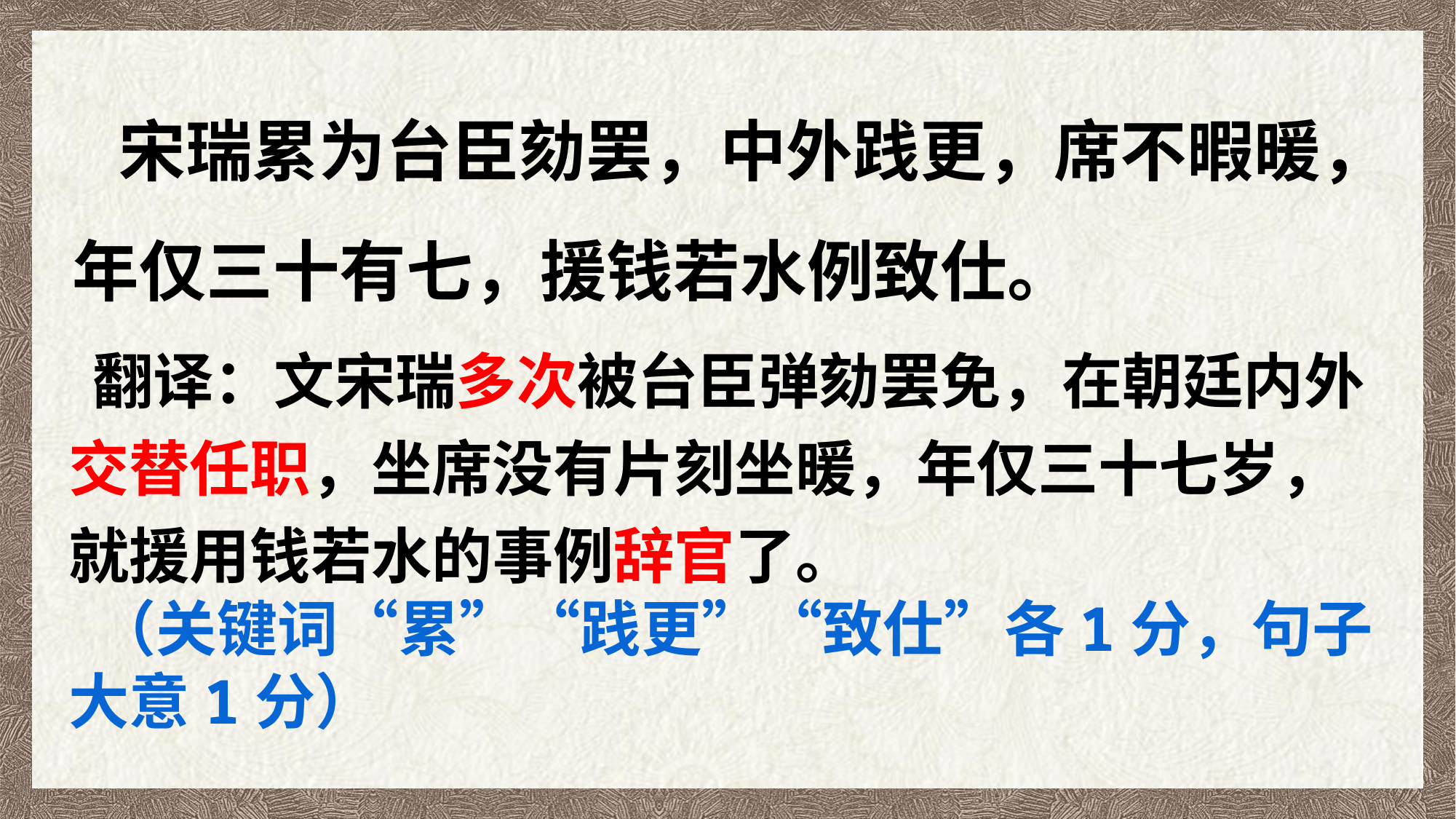

宋瑞累为台臣劾罢，中外践更，席不暇暖，年仅三十有七，援钱若水例致仕。
翻译：文宋瑞多次被台臣弹劾罢免，在朝廷内外交替任职，坐席没有片刻坐暖，年仅三十七岁，就援用钱若水的事例辞官了。
（关键词“累”“践更”“致仕”各1分，句子大意1分）